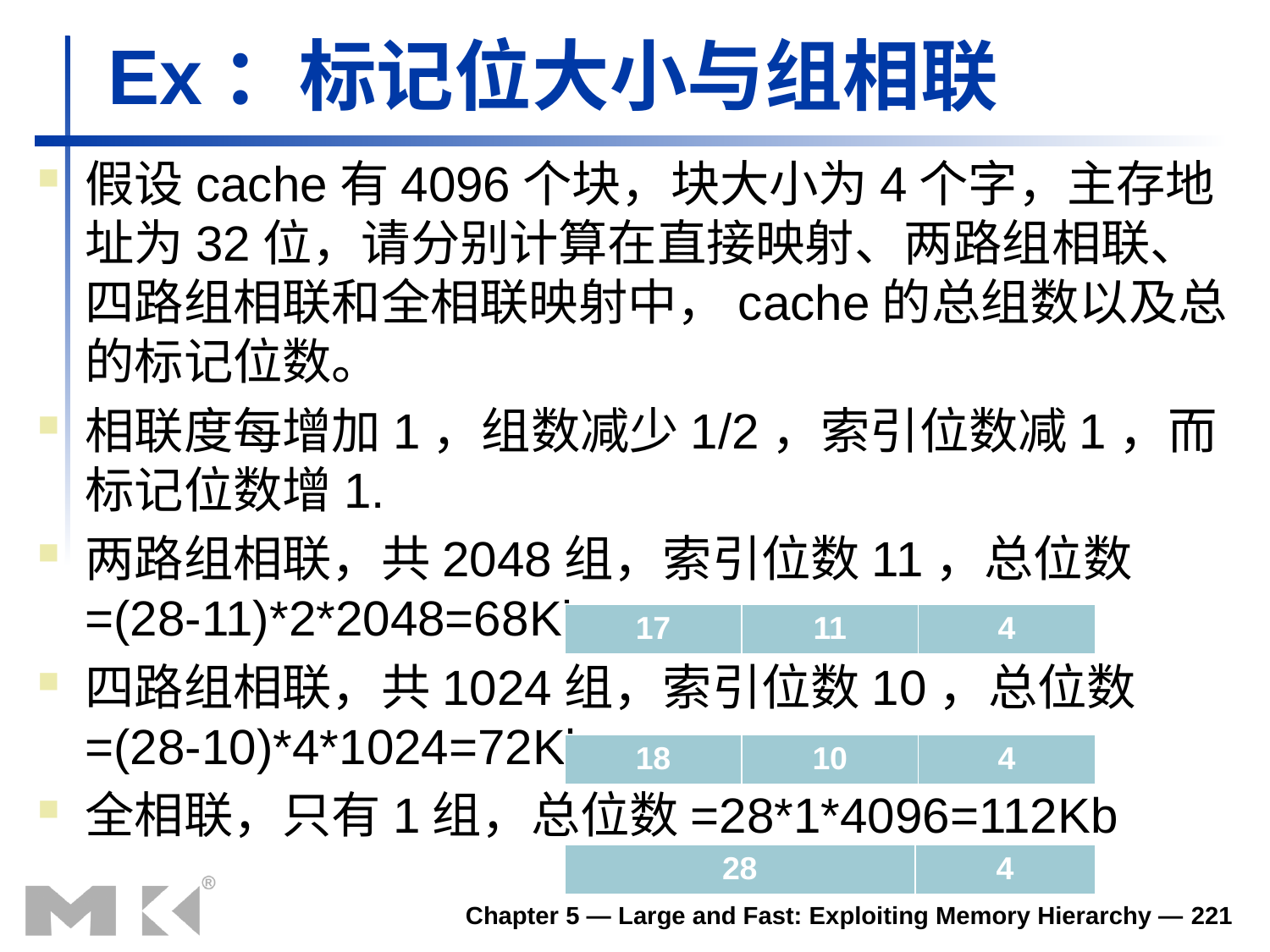

# Ex：标记位大小与组相联
假设cache有4096个块，块大小为4个字，主存地址为32位，请分别计算在直接映射、两路组相联、四路组相联和全相联映射中，cache的总组数以及总的标记位数。
相联度每增加1，组数减少1/2，索引位数减1，而标记位数增1.
两路组相联，共2048组，索引位数11，总位数=(28-11)*2*2048=68Kb
四路组相联，共1024组，索引位数10，总位数=(28-10)*4*1024=72Kb
全相联，只有1组，总位数=28*1*4096=112Kb
| 17 | 11 | 4 |
| --- | --- | --- |
| 18 | 10 | 4 |
| --- | --- | --- |
| 28 | 4 |
| --- | --- |
Chapter 5 — Large and Fast: Exploiting Memory Hierarchy — 221